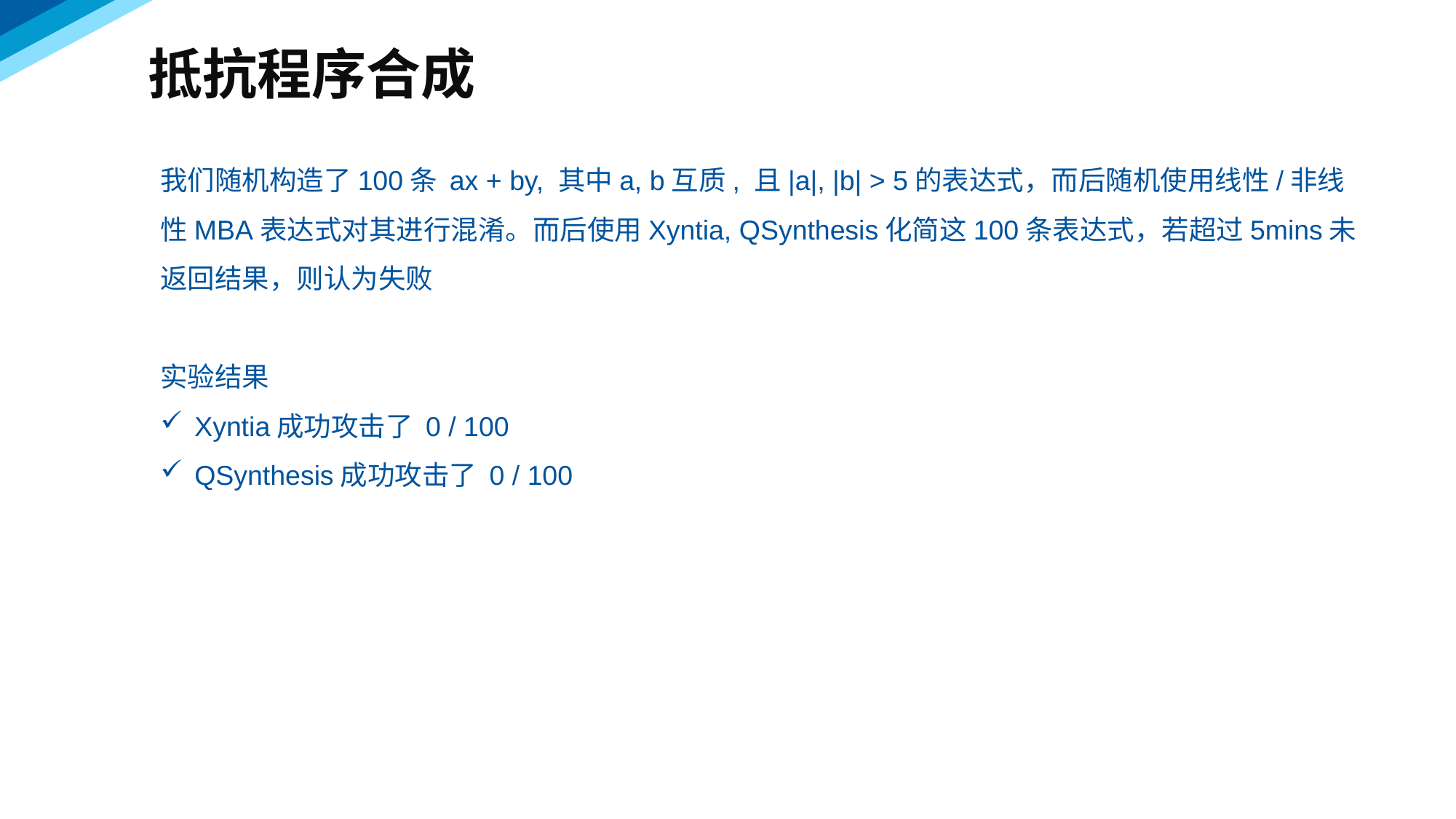

抵抗程序合成
我们随机构造了100条 ax + by, 其中a, b互质, 且|a|, |b| > 5的表达式，而后随机使用线性/非线性MBA表达式对其进行混淆。而后使用Xyntia, QSynthesis化简这100条表达式，若超过5mins未返回结果，则认为失败

实验结果
Xyntia成功攻击了 0 / 100
QSynthesis成功攻击了 0 / 100